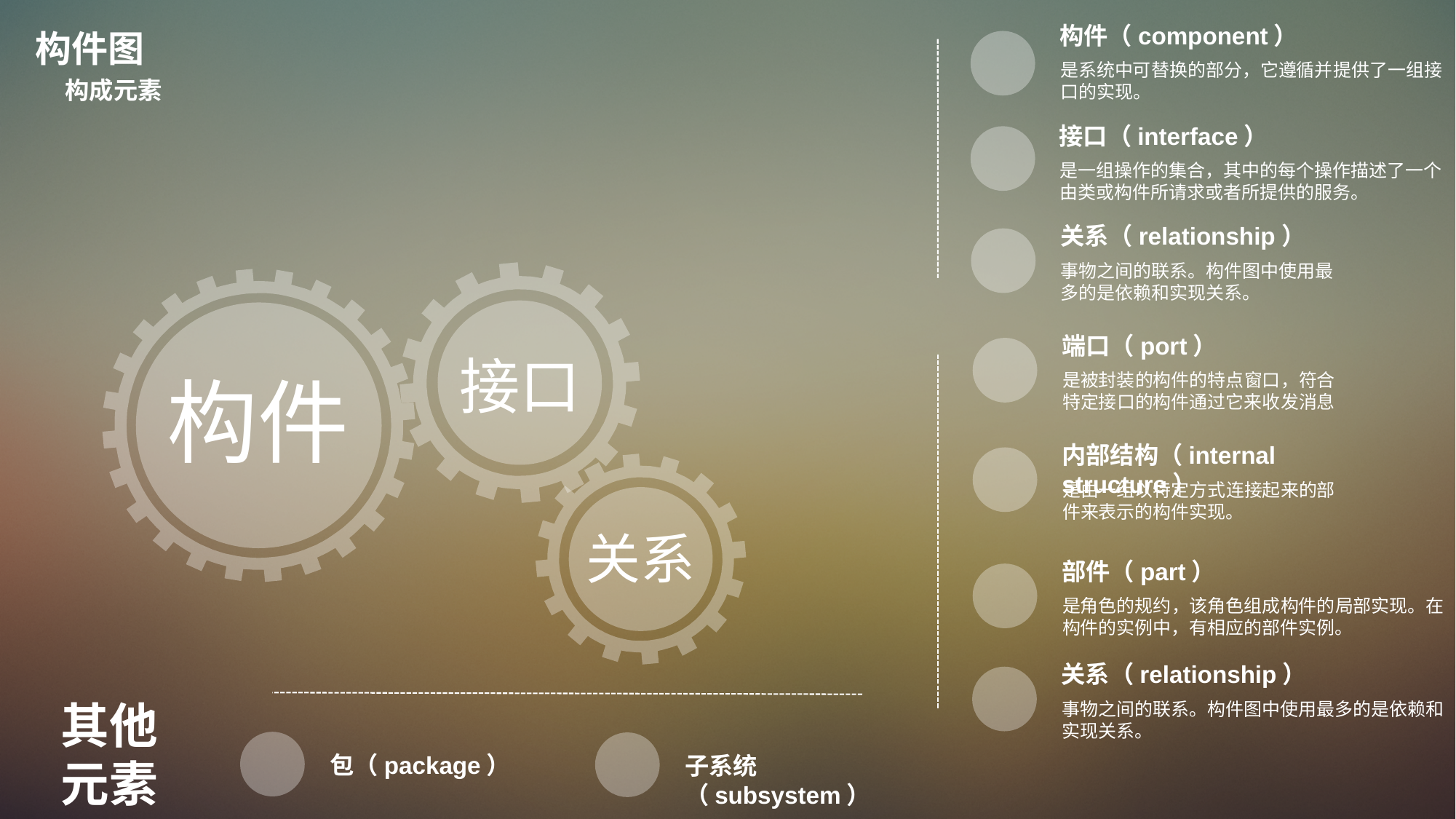

构件图
构件（component）

是系统中可替换的部分，它遵循并提供了一组接口的实现。
构成元素
接口（interface）

是一组操作的集合，其中的每个操作描述了一个由类或构件所请求或者所提供的服务。
关系（relationship）

事物之间的联系。构件图中使用最多的是依赖和实现关系。

端口（port）

接口
构件
是被封装的构件的特点窗口，符合特定接口的构件通过它来收发消息
内部结构（internal structure）

是由一组以特定方式连接起来的部件来表示的构件实现。

关系
部件（part）

是角色的规约，该角色组成构件的局部实现。在构件的实例中，有相应的部件实例。
关系（relationship）

其他元素
事物之间的联系。构件图中使用最多的是依赖和实现关系。

包（package）
子系统（subsystem）